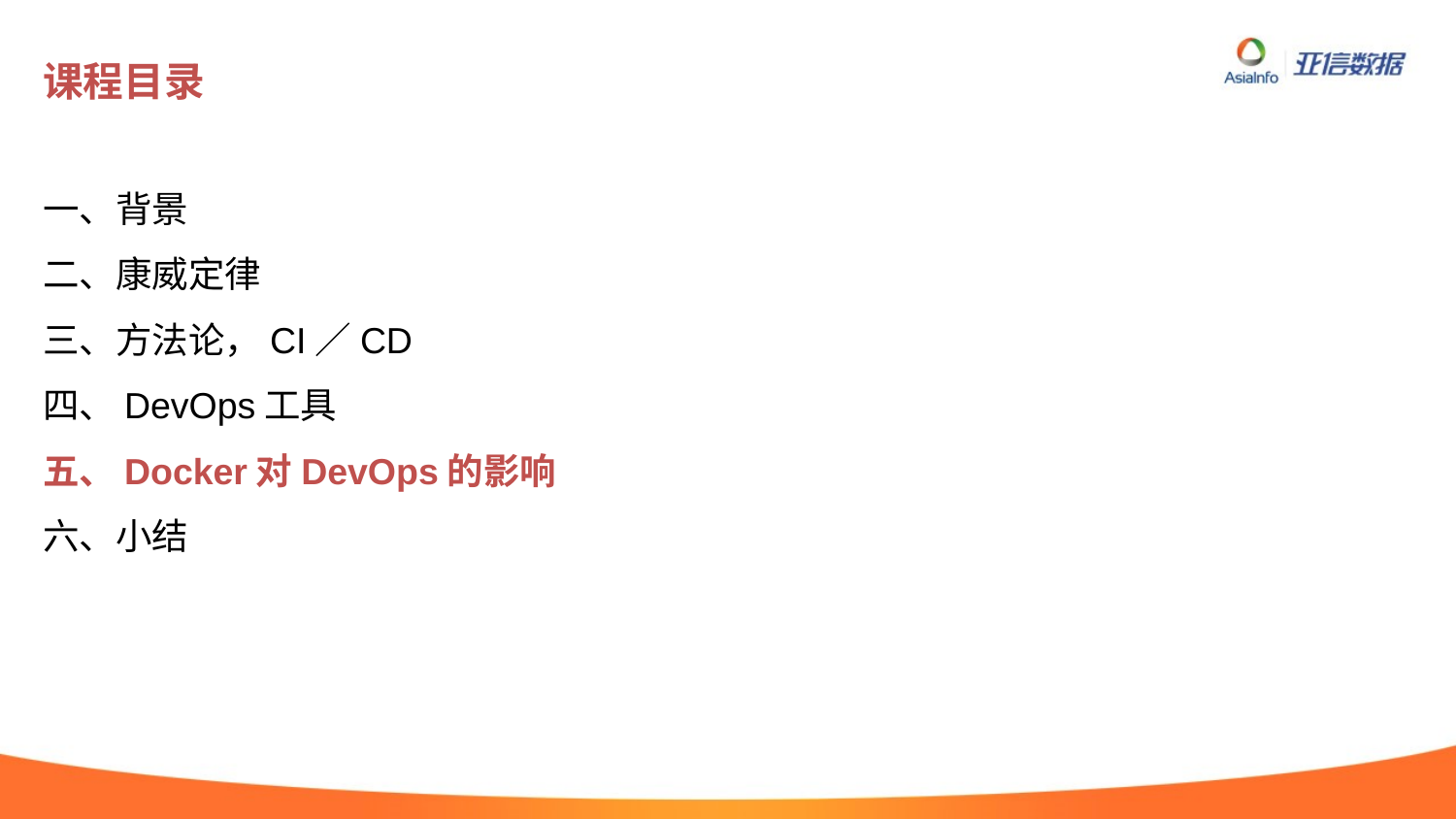

# 课程目录
一、背景
二、康威定律
三、方法论，CI／CD
四、DevOps工具
五、Docker对DevOps的影响
六、小结